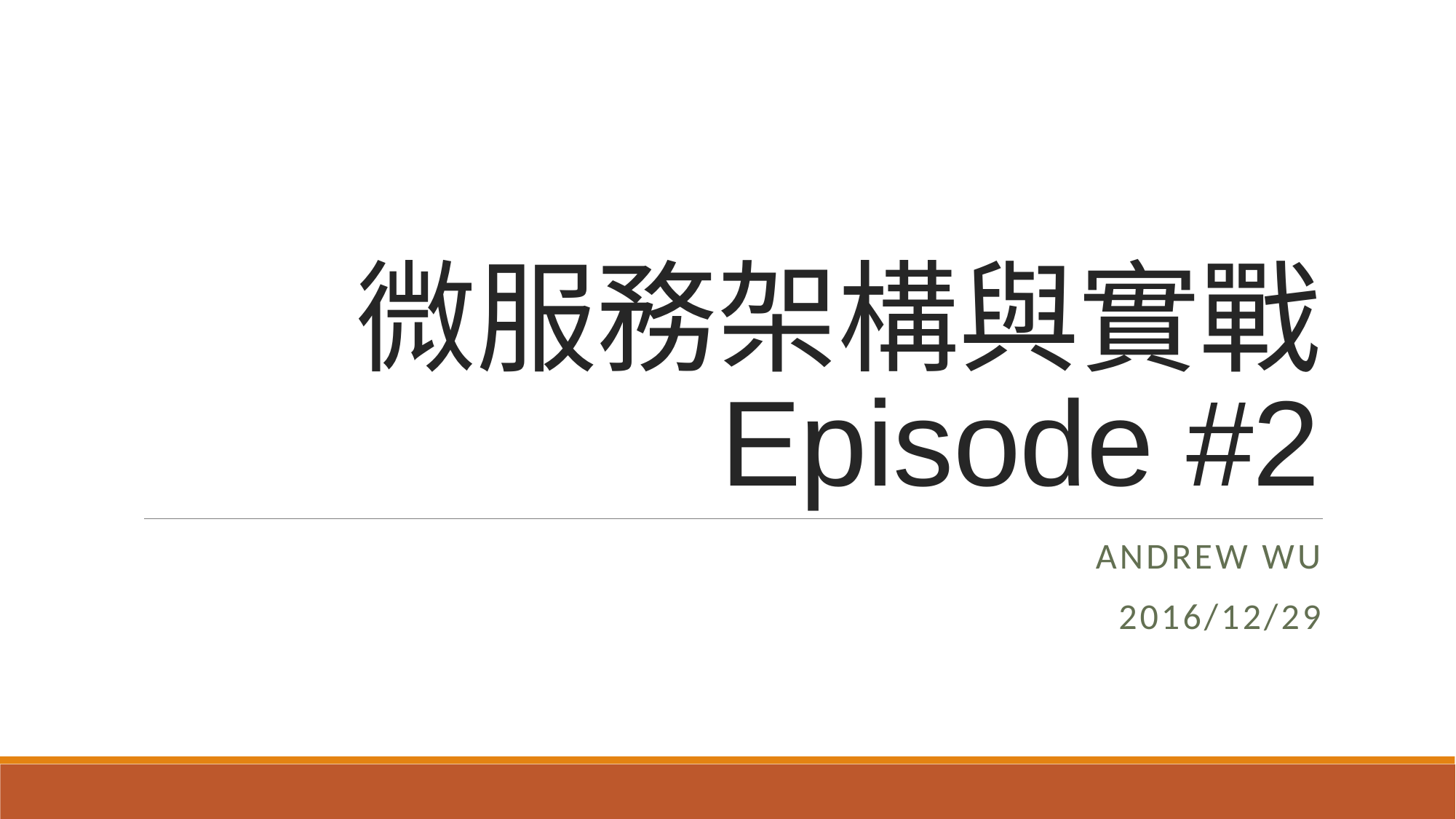

# 微服務架構與實戰 Episode #2
Andrew wu
2016/12/29